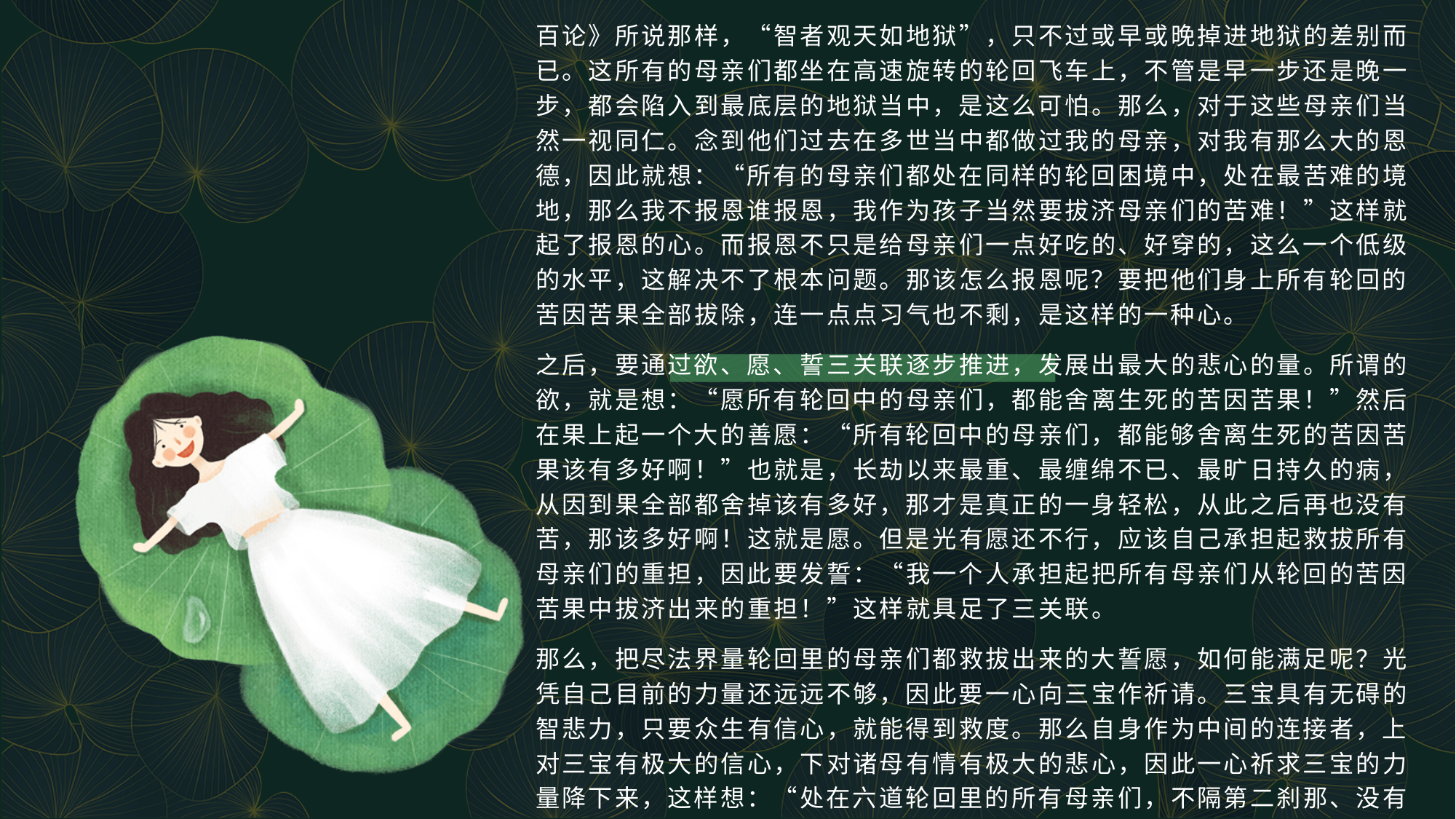

百论》所说那样，“智者观天如地狱”，只不过或早或晚掉进地狱的差别而已。这所有的母亲们都坐在高速旋转的轮回飞车上，不管是早一步还是晚一步，都会陷入到最底层的地狱当中，是这么可怕。那么，对于这些母亲们当然一视同仁。念到他们过去在多世当中都做过我的母亲，对我有那么大的恩德，因此就想：“所有的母亲们都处在同样的轮回困境中，处在最苦难的境地，那么我不报恩谁报恩，我作为孩子当然要拔济母亲们的苦难！”这样就起了报恩的心。而报恩不只是给母亲们一点好吃的、好穿的，这么一个低级的水平，这解决不了根本问题。那该怎么报恩呢？要把他们身上所有轮回的苦因苦果全部拔除，连一点点习气也不剩，是这样的一种心。
之后，要通过欲、愿、誓三关联逐步推进，发展出最大的悲心的量。所谓的欲，就是想：“愿所有轮回中的母亲们，都能舍离生死的苦因苦果！”然后在果上起一个大的善愿：“所有轮回中的母亲们，都能够舍离生死的苦因苦果该有多好啊！”也就是，长劫以来最重、最缠绵不已、最旷日持久的病，从因到果全部都舍掉该有多好，那才是真正的一身轻松，从此之后再也没有苦，那该多好啊！这就是愿。但是光有愿还不行，应该自己承担起救拔所有母亲们的重担，因此要发誓：“我一个人承担起把所有母亲们从轮回的苦因苦果中拔济出来的重担！”这样就具足了三关联。
那么，把尽法界量轮回里的母亲们都救拔出来的大誓愿，如何能满足呢？光凭自己目前的力量还远远不够，因此要一心向三宝作祈请。三宝具有无碍的智悲力，只要众生有信心，就能得到救度。那么自身作为中间的连接者，上对三宝有极大的信心，下对诸母有情有极大的悲心，因此一心祈求三宝的力量降下来，这样想：“处在六道轮回里的所有母亲们，不隔第二刹那、没有